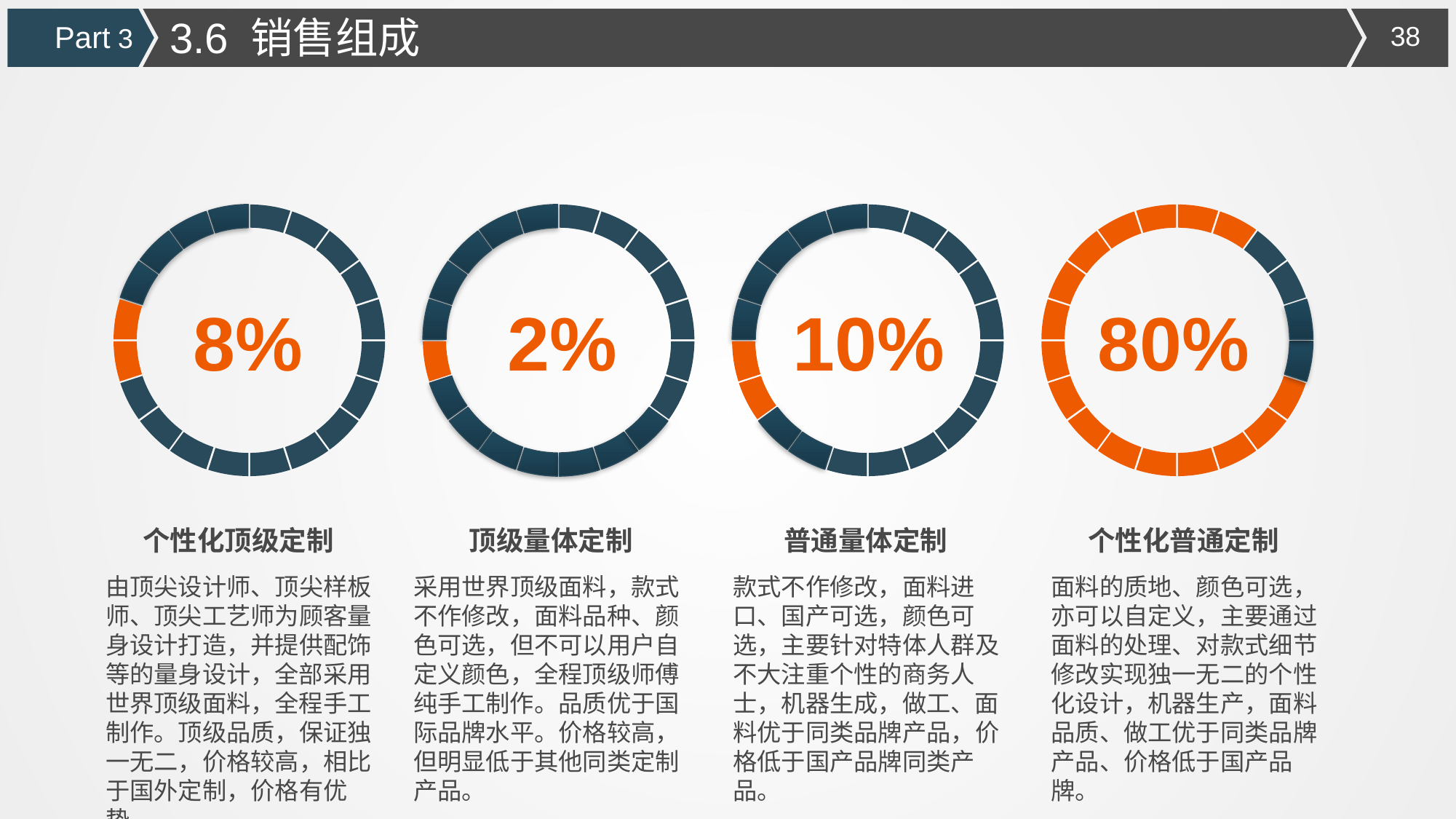

3.6 销售组成
Part 3

8%
2%
10%
80%
个性化顶级定制
顶级量体定制
普通量体定制
个性化普通定制
由顶尖设计师、顶尖样板师、顶尖工艺师为顾客量身设计打造，并提供配饰等的量身设计，全部采用世界顶级面料，全程手工制作。顶级品质，保证独一无二，价格较高，相比于国外定制，价格有优势。
采用世界顶级面料，款式不作修改，面料品种、颜色可选，但不可以用户自定义颜色，全程顶级师傅纯手工制作。品质优于国际品牌水平。价格较高，但明显低于其他同类定制产品。
款式不作修改，面料进口、国产可选，颜色可选，主要针对特体人群及不大注重个性的商务人士，机器生成，做工、面料优于同类品牌产品，价格低于国产品牌同类产品。
面料的质地、颜色可选，亦可以自定义，主要通过面料的处理、对款式细节修改实现独一无二的个性化设计，机器生产，面料品质、做工优于同类品牌产品、价格低于国产品牌。